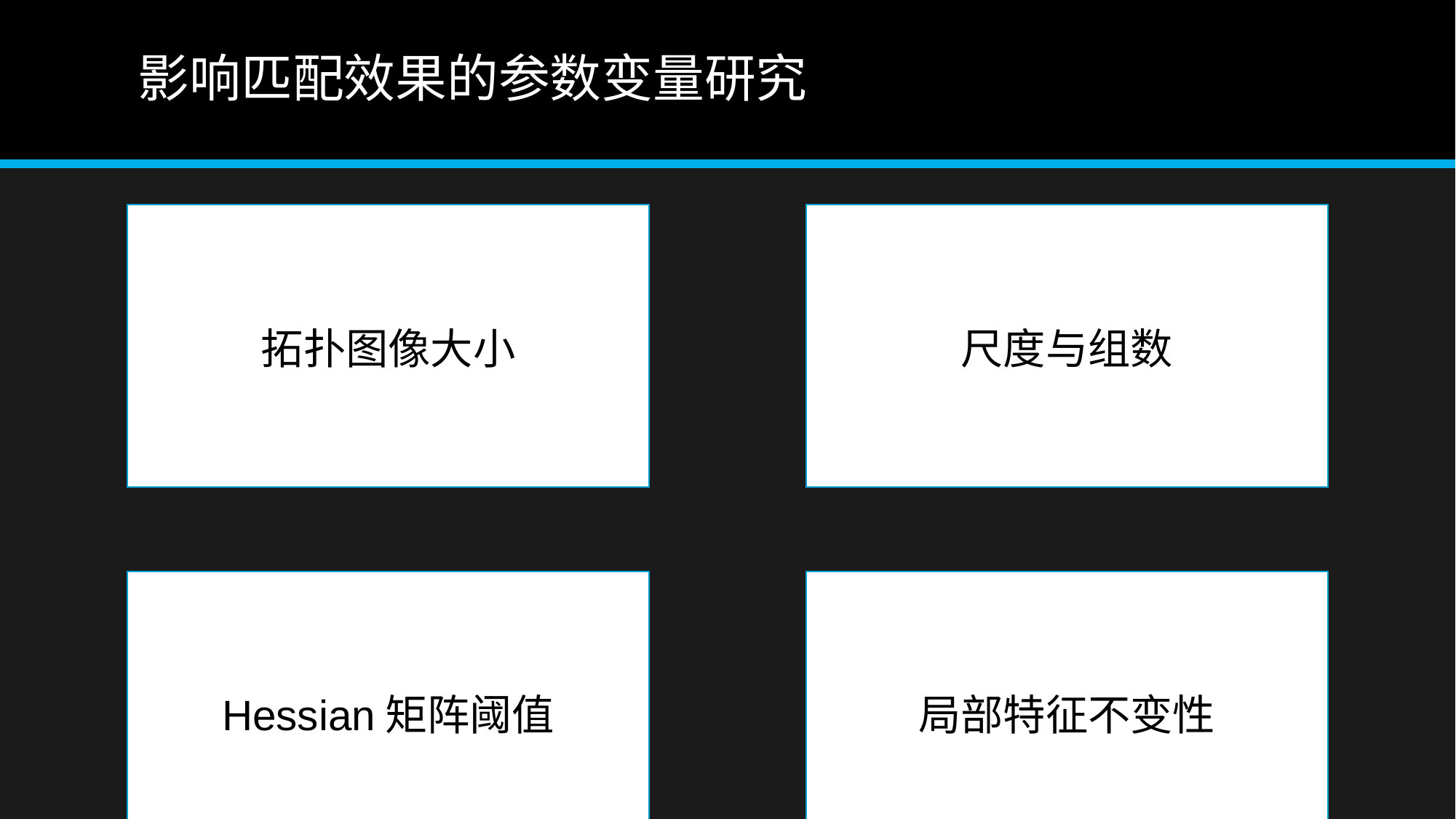

# 影响匹配效果的参数变量研究
拓扑图像大小
尺度与组数
局部特征不变性
Hessian矩阵阈值